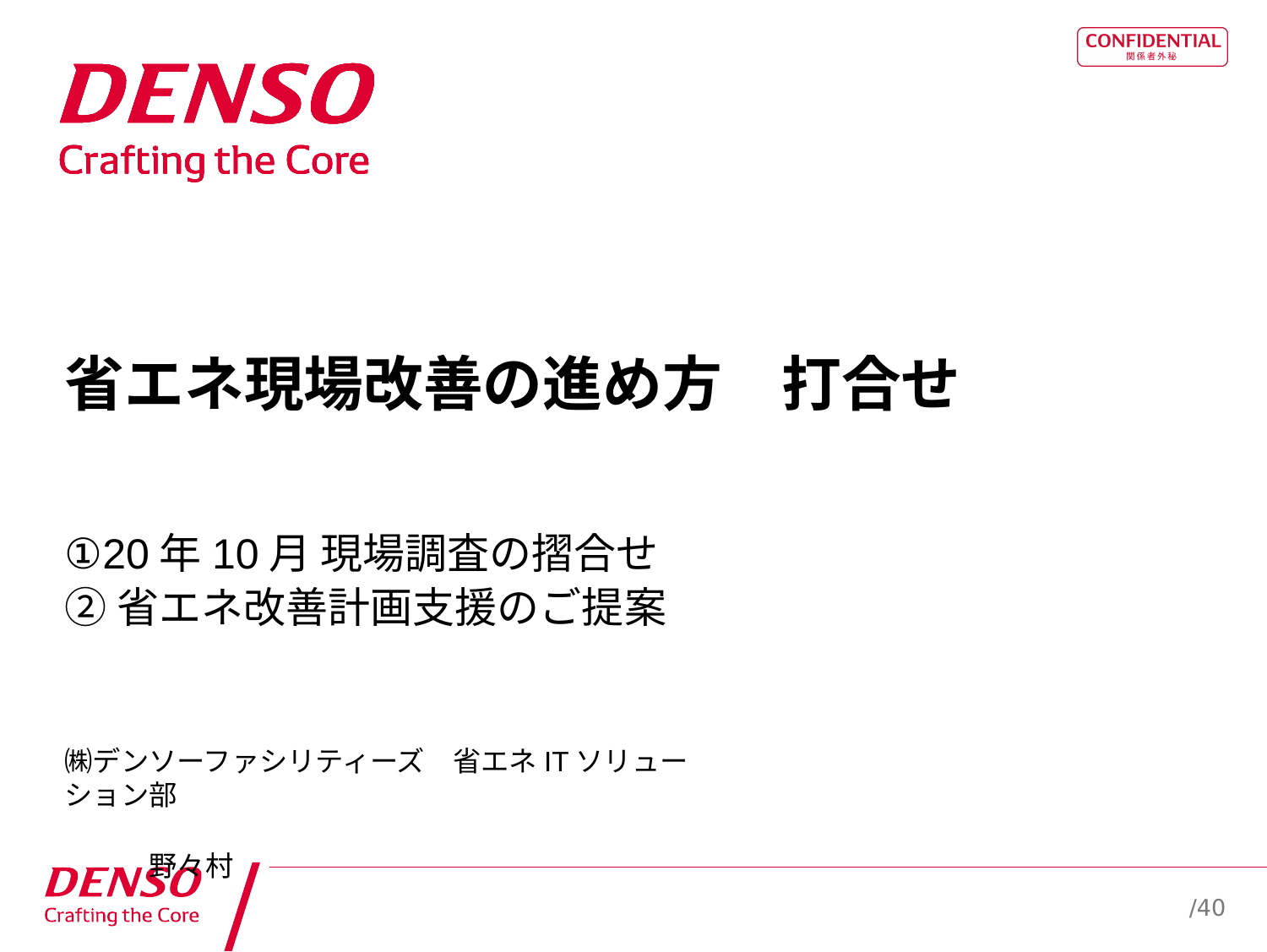

# 省エネ現場改善の進め方　打合せ
①20年10月 現場調査の摺合せ
②省エネ改善計画支援のご提案
㈱デンソーファシリティーズ　省エネITソリューション部
　　　　　　　　　　　　　　　　　　　　　　　　　　野々村